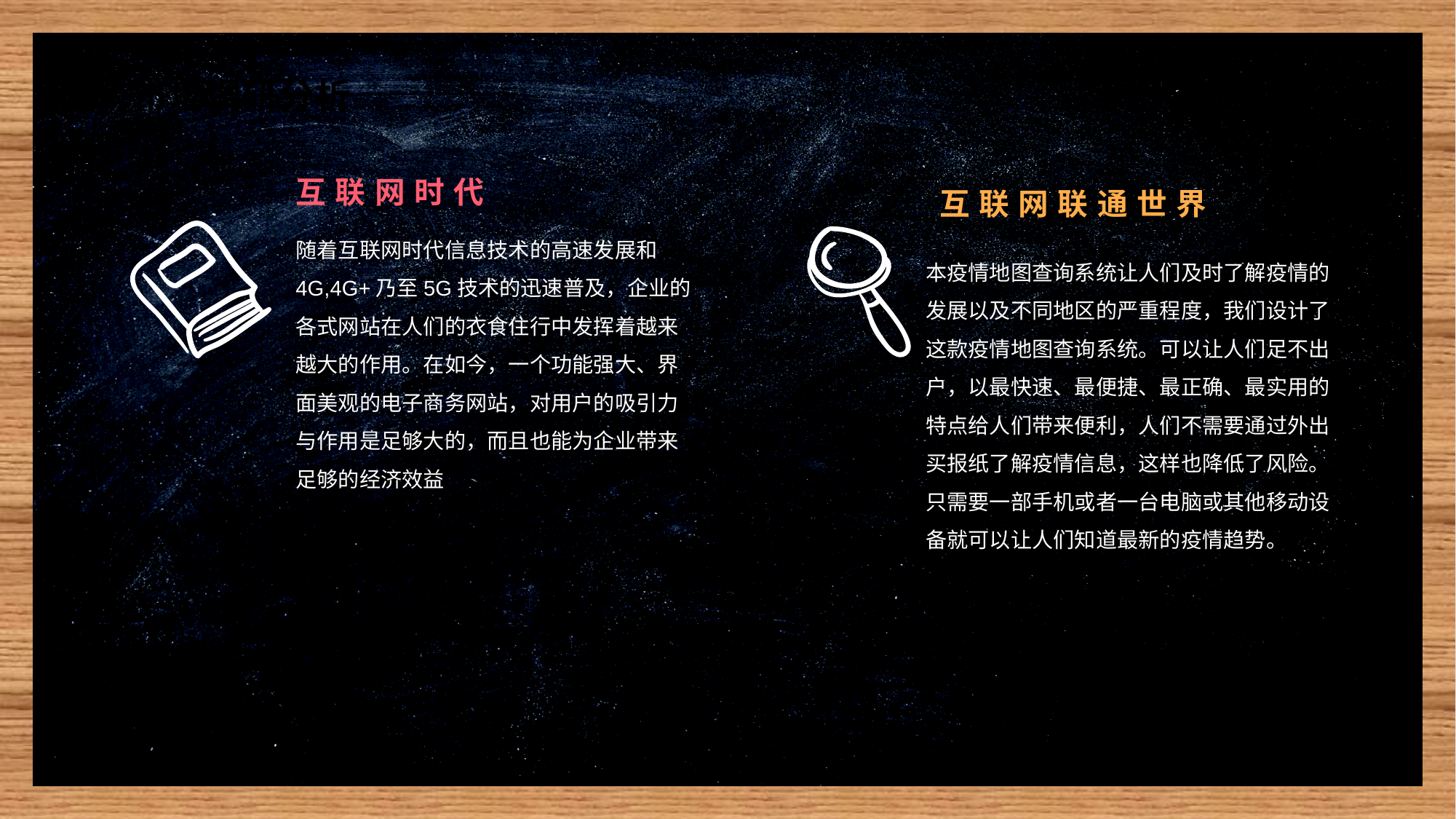

市场调研分析
互联网时代
互联网联通世界
随着互联网时代信息技术的高速发展和4G,4G+乃至5G技术的迅速普及，企业的各式网站在人们的衣食住行中发挥着越来越大的作用。在如今，一个功能强大、界面美观的电子商务网站，对用户的吸引力与作用是足够大的，而且也能为企业带来足够的经济效益

本疫情地图查询系统让人们及时了解疫情的发展以及不同地区的严重程度，我们设计了这款疫情地图查询系统。可以让人们足不出户，以最快速、最便捷、最正确、最实用的特点给人们带来便利，人们不需要通过外出买报纸了解疫情信息，这样也降低了风险。只需要一部手机或者一台电脑或其他移动设备就可以让人们知道最新的疫情趋势。